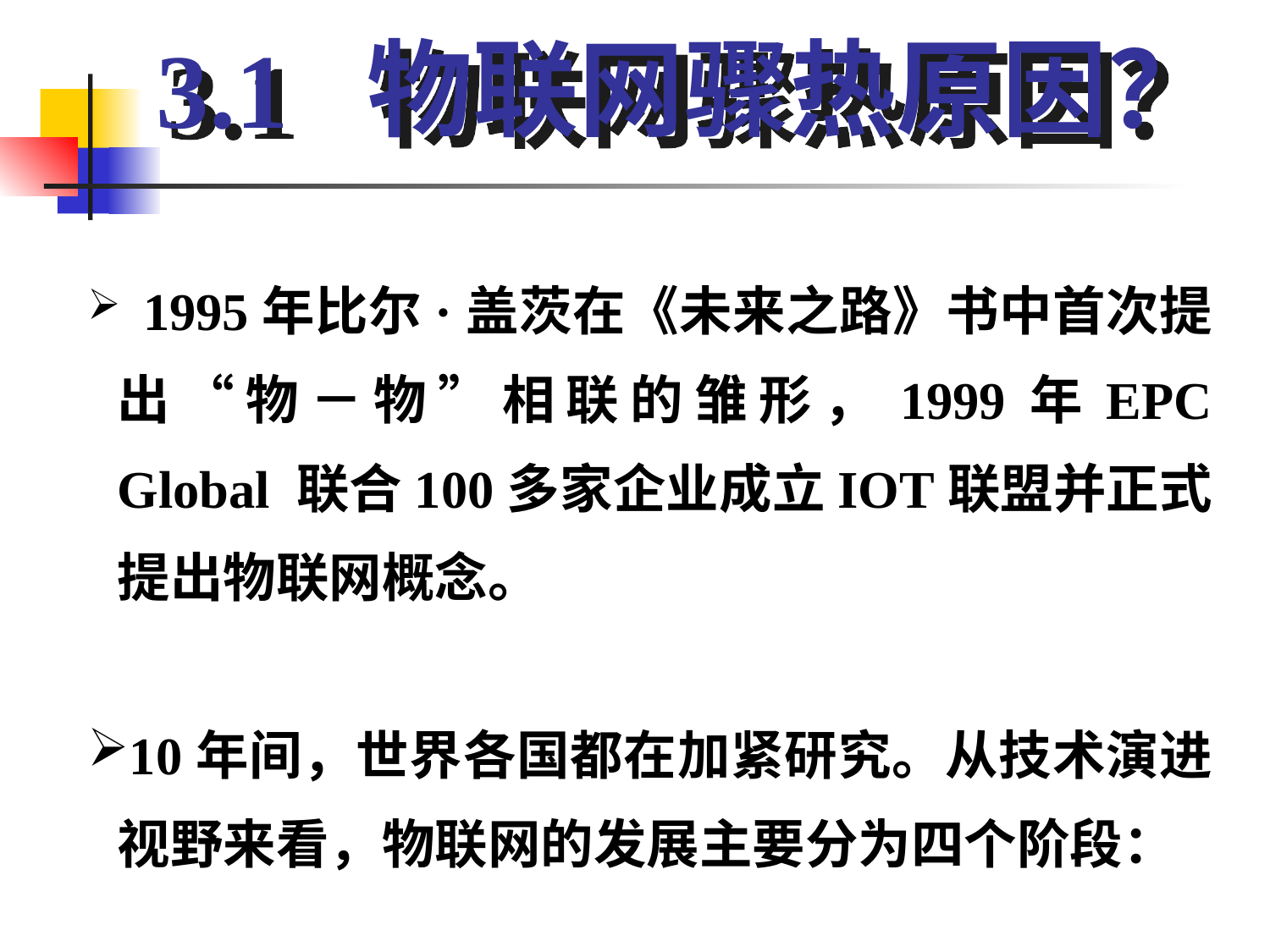

3.1  物联网骤热原因？
  1995年比尔·盖茨在《未来之路》书中首次提出“物－物”相联的雏形，1999年EPC Global 联合100多家企业成立IOT联盟并正式提出物联网概念。

10年间，世界各国都在加紧研究。从技术演进视野来看，物联网的发展主要分为四个阶段：